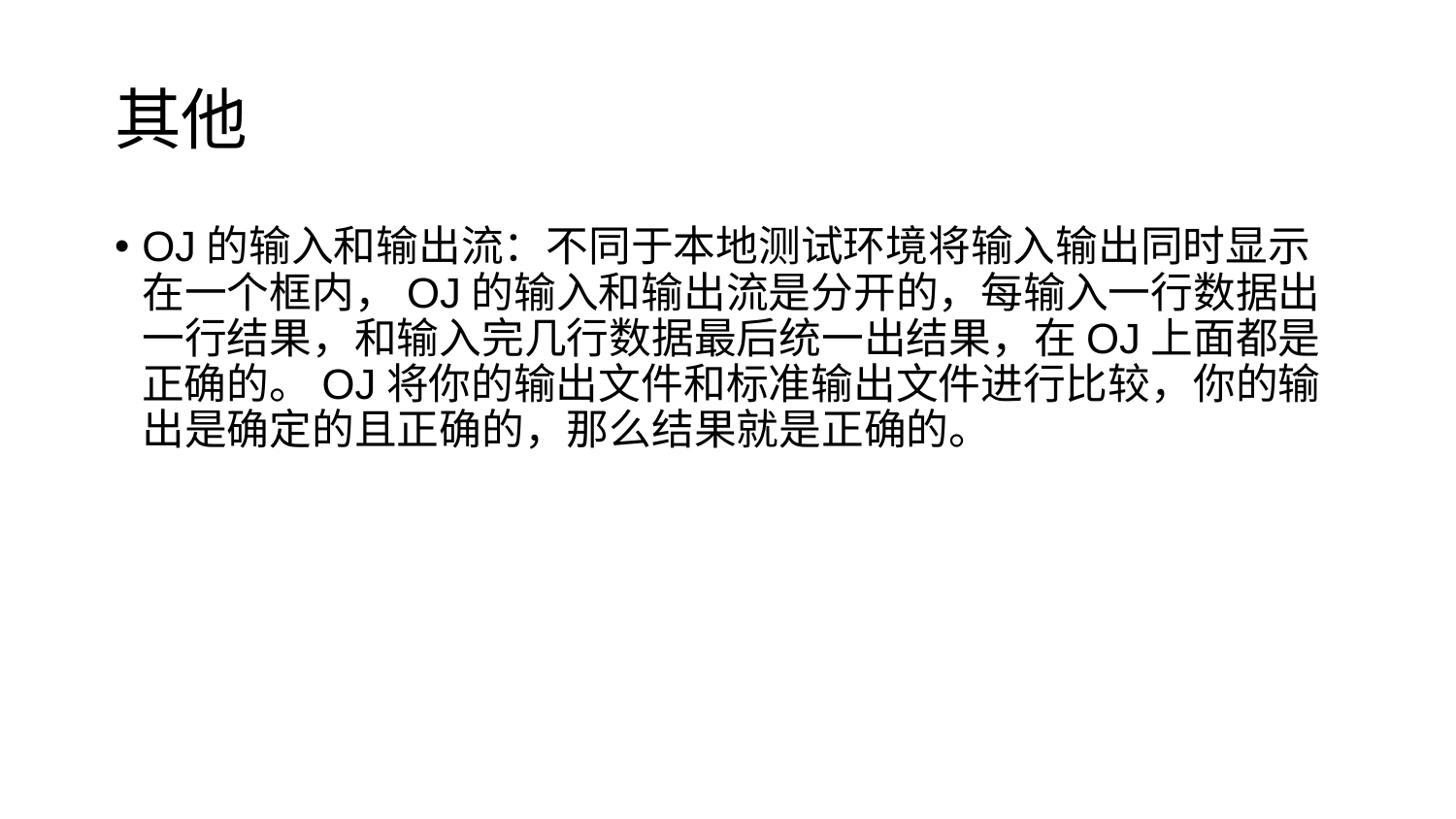

# 其他
OJ的输入和输出流：不同于本地测试环境将输入输出同时显示在一个框内，OJ的输入和输出流是分开的，每输入一行数据出一行结果，和输入完几行数据最后统一出结果，在OJ上面都是正确的。OJ将你的输出文件和标准输出文件进行比较，你的输出是确定的且正确的，那么结果就是正确的。